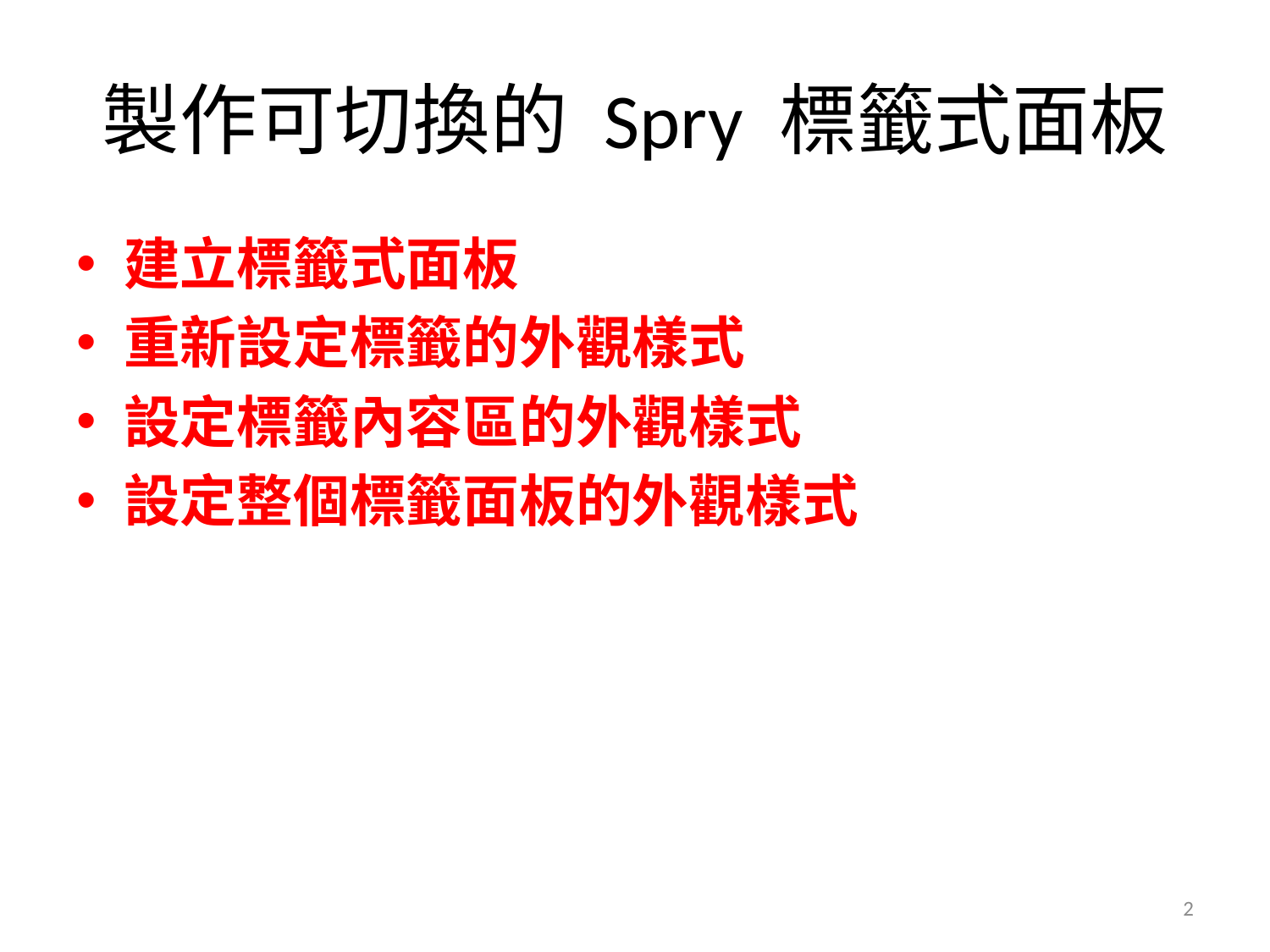

# 製作可切換的 Spry 標籤式面板
建立標籤式面板
重新設定標籤的外觀樣式
設定標籤內容區的外觀樣式
設定整個標籤面板的外觀樣式
2